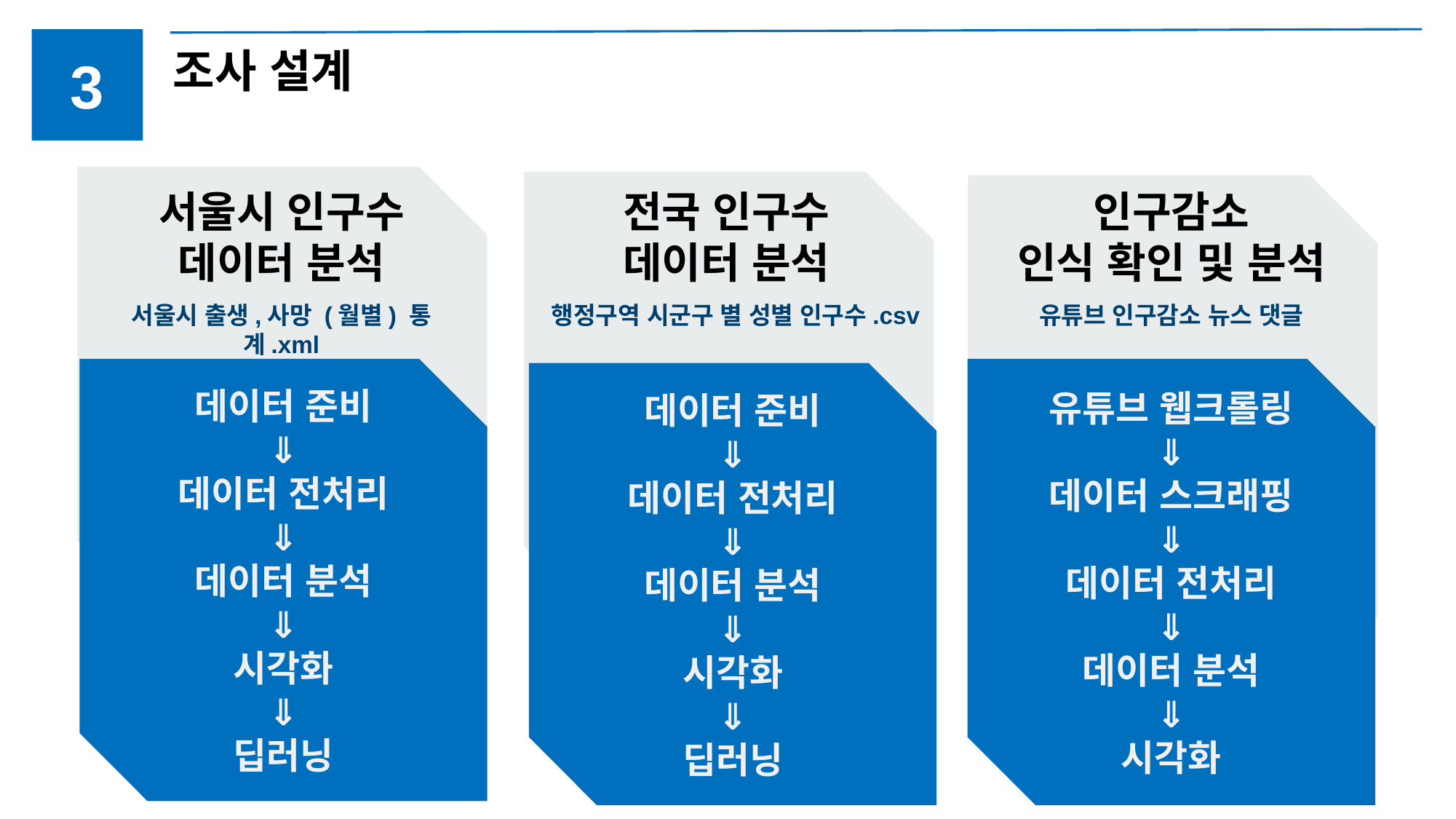

조사 설계

3

서울시 인구수
데이터 분석
전국 인구수
데이터 분석
인구감소
인식 확인 및 분석
서울시 출생,사망 (월별) 통계.xml
행정구역 시군구 별 성별 인구수.csv
유튜브 인구감소 뉴스 댓글
유튜브 웹크롤링
⇓
데이터 스크래핑
⇓
데이터 전처리
⇓
데이터 분석
⇓
시각화
데이터 준비
⇓
데이터 전처리
⇓
데이터 분석
⇓
시각화
⇓
딥러닝
데이터 준비
⇓
데이터 전처리
⇓
데이터 분석
⇓
시각화
⇓
딥러닝